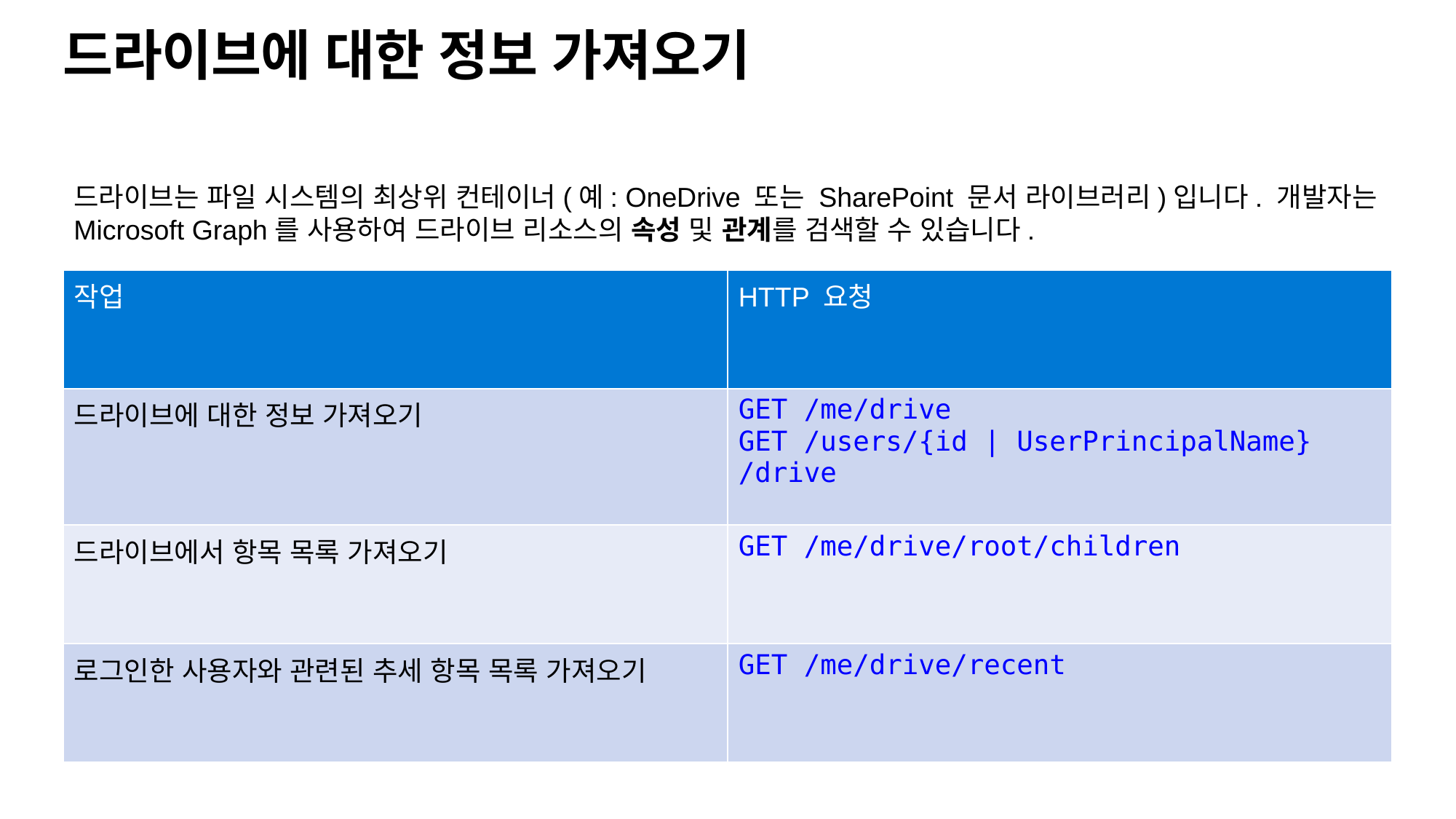

# 드라이브에 대한 정보 가져오기
드라이브는 파일 시스템의 최상위 컨테이너(예: OneDrive 또는 SharePoint 문서 라이브러리)입니다. 개발자는 Microsoft Graph를 사용하여 드라이브 리소스의 속성 및 관계를 검색할 수 있습니다.
| 작업 | HTTP 요청 |
| --- | --- |
| 드라이브에 대한 정보 가져오기 | GET /me/drive GET /users/{id | UserPrincipalName} /drive |
| 드라이브에서 항목 목록 가져오기 | GET /me/drive/root/children |
| 로그인한 사용자와 관련된 추세 항목 목록 가져오기 | GET /me/drive/recent |